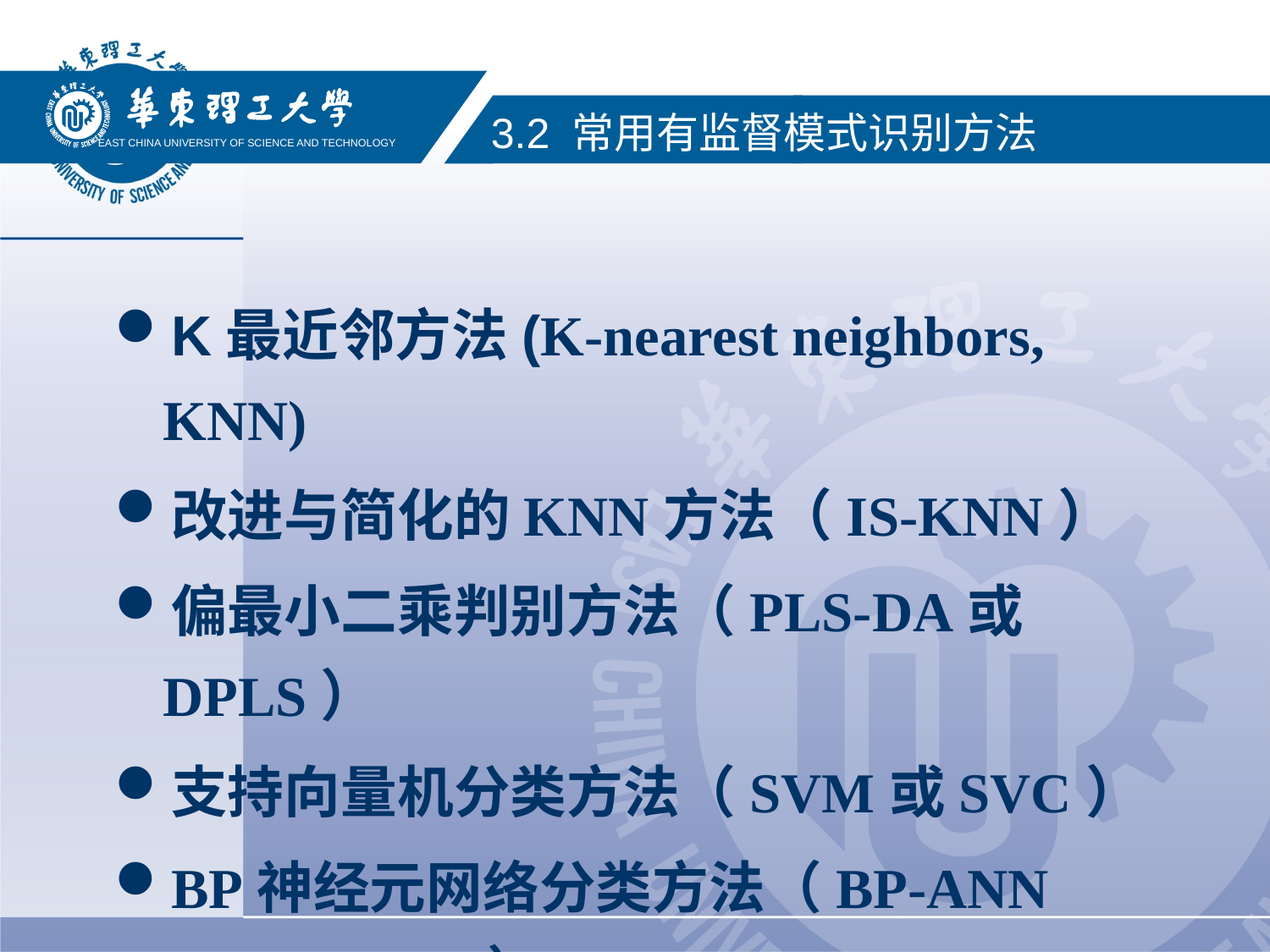

#

EAST CHINA UNIVERSITY OF SCIENCE AND TECHNOLOGY

3.2 常用有监督模式识别方法
K最近邻方法(K-nearest neighbors, KNN)
改进与简化的KNN方法（IS-KNN）
偏最小二乘判别方法（PLS-DA或DPLS）
支持向量机分类方法（SVM或SVC）
BP神经元网络分类方法（BP-ANN classification）